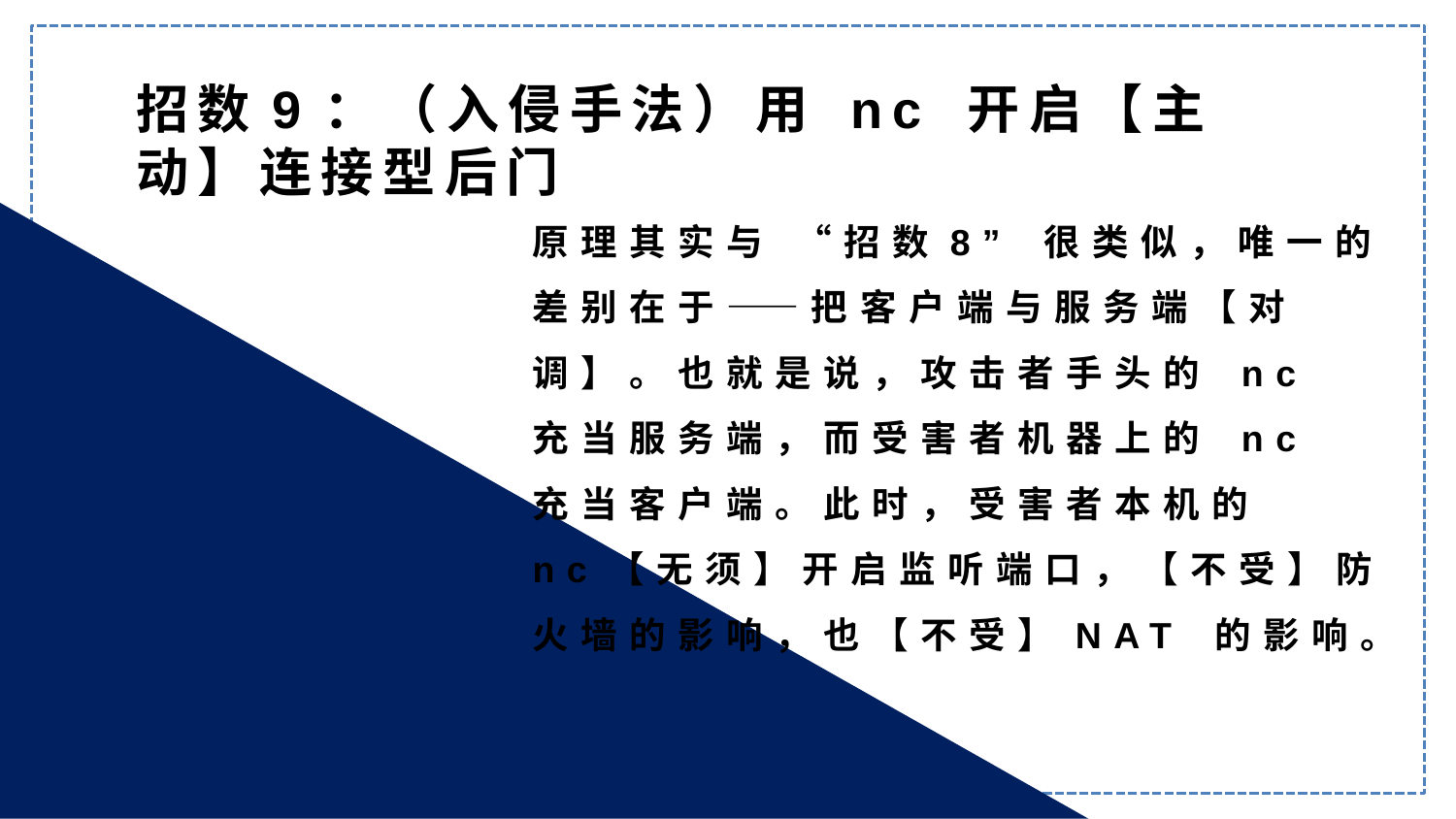

招数9：（入侵手法）用 nc 开启【主动】连接型后门
原理其实与 “招数8” 很类似，唯一的差别在于——把客户端与服务端【对调】。也就是说，攻击者手头的 nc 充当服务端，而受害者机器上的 nc 充当客户端。此时，受害者本机的 nc【无须】开启监听端口，【不受】防火墙的影响，也【不受】NAT 的影响。